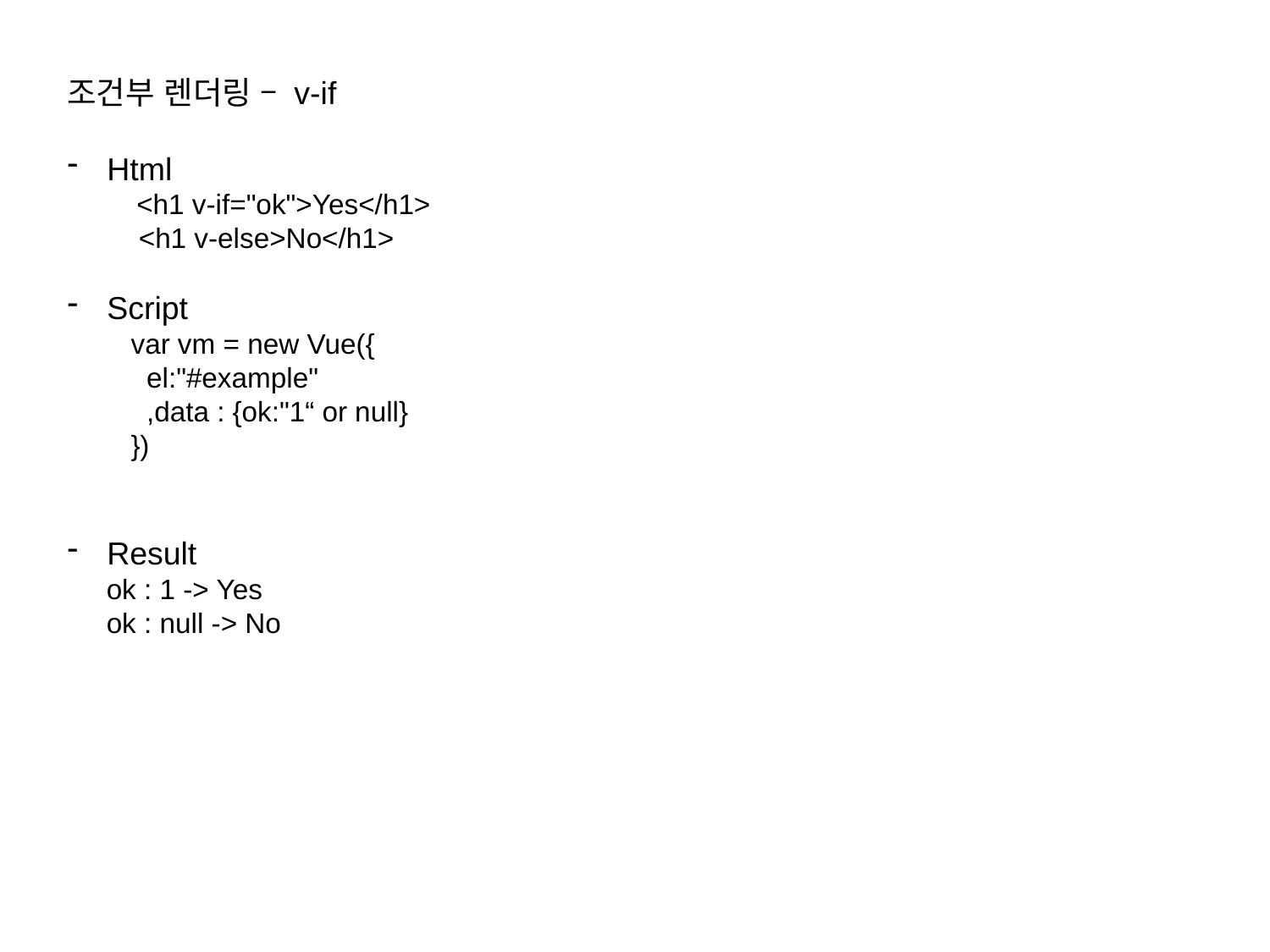

조건부 렌더링 – v-if

Html
 <h1 v-if="ok">Yes</h1>
 <h1 v-else>No</h1>

Script
var vm = new Vue({
  el:"#example"
  ,data : {ok:"1“ or null}
})

Result
     ok : 1 -> Yes
     ok : null -> No